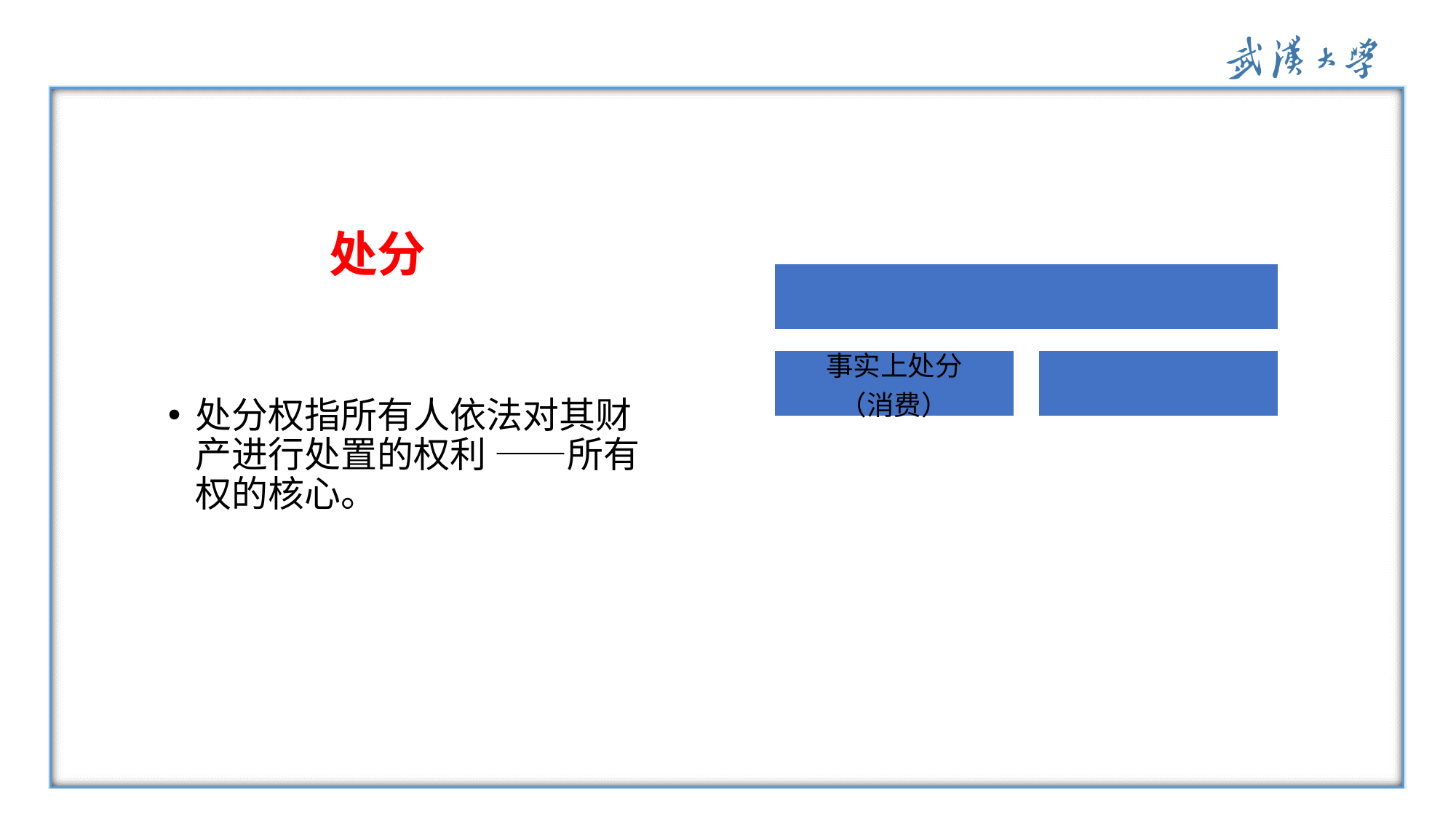

处分
处分
事实上处分
（消费）
处分权指所有人依法对其财产进行处置的权利 ——所有权的核心。